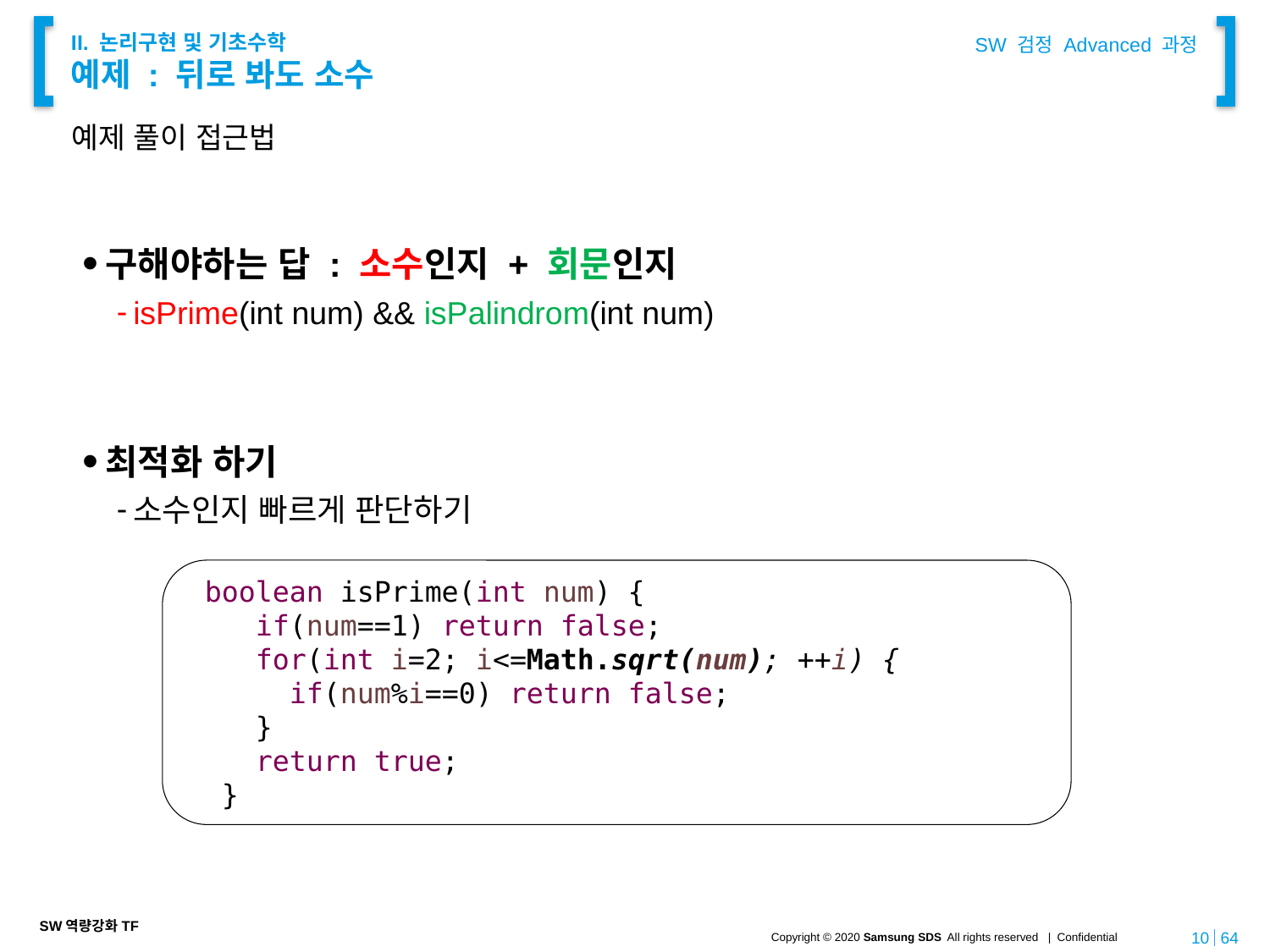

SW 검정 Advanced 과정
# II. 논리구현 및 기초수학 예제 : 뒤로 봐도 소수
예제 풀이 접근법
구해야하는 답 : 소수인지 + 회문인지
isPrime(int num) && isPalindrom(int num)

최적화 하기
소수인지 빠르게 판단하기

 boolean isPrime(int num) {
    if(num==1) return false;
    for(int i=2; i<=Math.sqrt(num); ++i) {
      if(num%i==0) return false;
    }
    return true;
  }